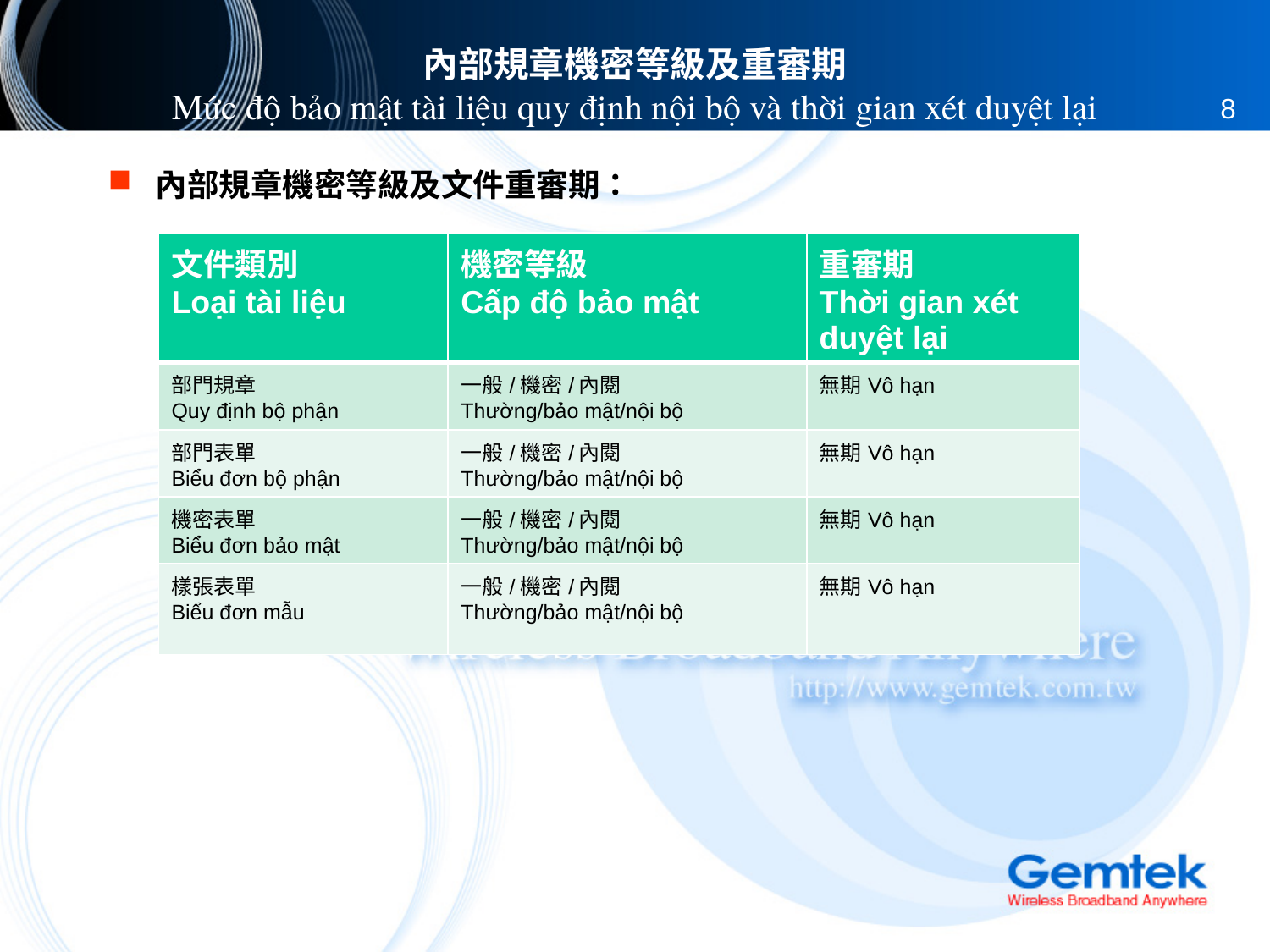

# 內部規章機密等級及重審期 Mức độ bảo mật tài liệu quy định nội bộ và thời gian xét duyệt lại
8
內部規章機密等級及文件重審期：

| 文件類別 Loại tài liệu | 機密等級 Cấp độ bảo mật | 重審期 Thời gian xét duyệt lại |
| --- | --- | --- |
| 部門規章 Quy định bộ phận | 一般/機密/內閱 Thường/bảo mật/nội bộ | 無期Vô hạn |
| 部門表單 Biểu đơn bộ phận | 一般/機密/內閱 Thường/bảo mật/nội bộ | 無期Vô hạn |
| 機密表單 Biểu đơn bảo mật | 一般/機密/內閱 Thường/bảo mật/nội bộ | 無期Vô hạn |
| 樣張表單 Biểu đơn mẫu | 一般/機密/內閱 Thường/bảo mật/nội bộ | 無期Vô hạn |